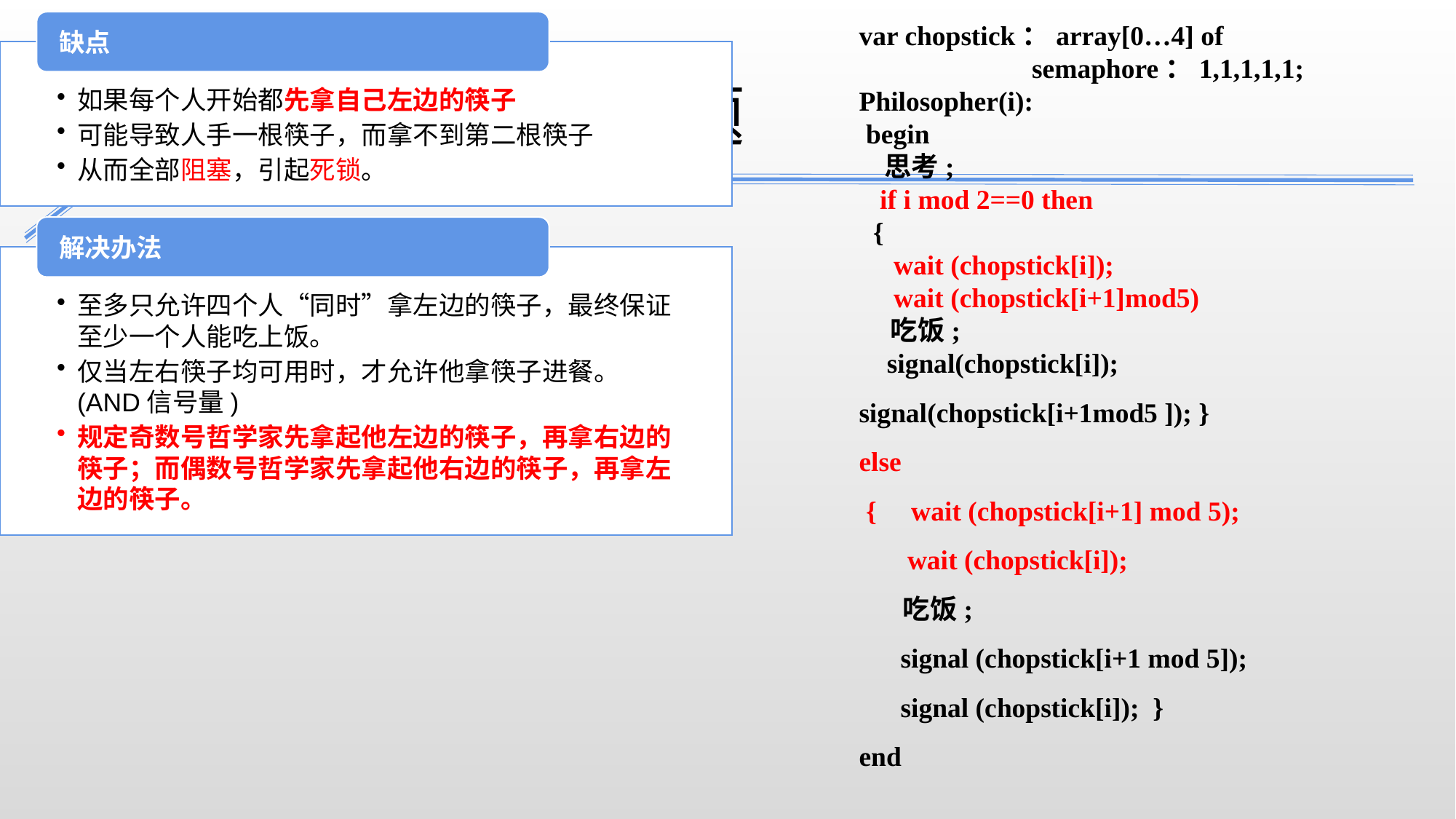

var chopstick：array[0…4] of
                         semaphore：1,1,1,1,1;
Philosopher(i):
 begin
   思考;
   if i mod 2==0 then
  {
     wait (chopstick[i]);
     wait (chopstick[i+1]mod5)
    吃饭;
    signal(chopstick[i]);
signal(chopstick[i+1mod5 ]); }
else
 {     wait (chopstick[i+1] mod 5);
       wait (chopstick[i]);
      吃饭;
      signal (chopstick[i+1 mod 5]);
      signal (chopstick[i]);  }
end

2.5.2哲学家进餐问题
如果每个人开始都先拿自己左边的筷子
可能导致人手一根筷子，而拿不到第二根筷子
从而全部阻塞，引起死锁。
缺点
至多只允许四个人“同时”拿左边的筷子，最终保证至少一个人能吃上饭。
仅当左右筷子均可用时，才允许他拿筷子进餐。(AND信号量)
规定奇数号哲学家先拿起他左边的筷子，再拿右边的筷子；而偶数号哲学家先拿起他右边的筷子，再拿左边的筷子。
解决办法